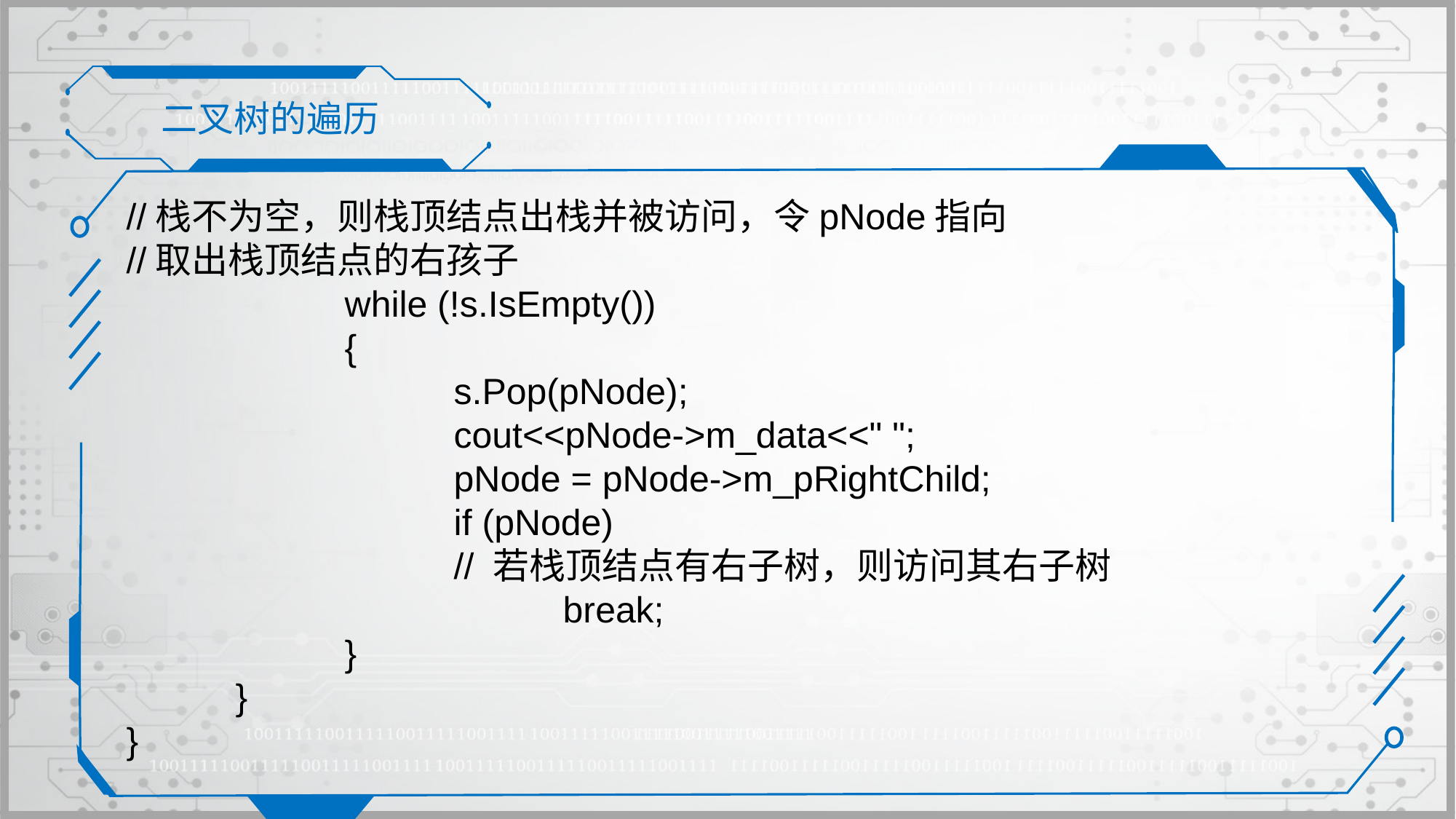

二叉树的遍历

//栈不为空，则栈顶结点出栈并被访问，令pNode指向
//取出栈顶结点的右孩子
		while (!s.IsEmpty())
		{
			s.Pop(pNode);
			cout<<pNode->m_data<<" ";
			pNode = pNode->m_pRightChild;
			if (pNode)
			// 若栈顶结点有右子树，则访问其右子树
				break;
		}
	}
}